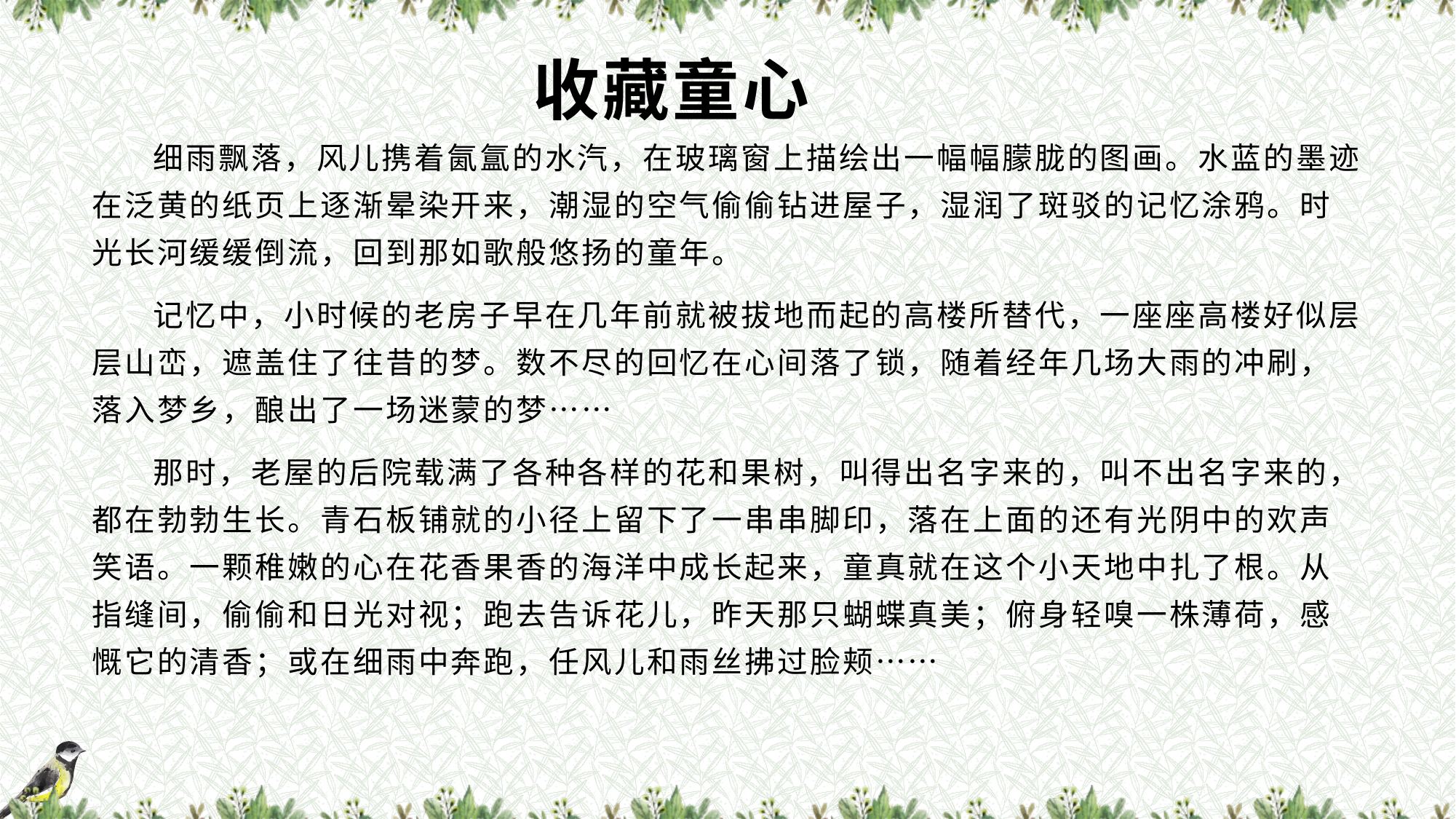

# 收藏童心
      细雨飘落，风儿携着氤氲的水汽，在玻璃窗上描绘出一幅幅朦胧的图画。水蓝的墨迹在泛黄的纸页上逐渐晕染开来，潮湿的空气偷偷钻进屋子，湿润了斑驳的记忆涂鸦。时光长河缓缓倒流，回到那如歌般悠扬的童年。
      记忆中，小时候的老房子早在几年前就被拔地而起的高楼所替代，一座座高楼好似层层山峦，遮盖住了往昔的梦。数不尽的回忆在心间落了锁，随着经年几场大雨的冲刷，落入梦乡，酿出了一场迷蒙的梦……
      那时，老屋的后院载满了各种各样的花和果树，叫得出名字来的，叫不出名字来的，都在勃勃生长。青石板铺就的小径上留下了一串串脚印，落在上面的还有光阴中的欢声笑语。一颗稚嫩的心在花香果香的海洋中成长起来，童真就在这个小天地中扎了根。从指缝间，偷偷和日光对视；跑去告诉花儿，昨天那只蝴蝶真美；俯身轻嗅一株薄荷，感慨它的清香；或在细雨中奔跑，任风儿和雨丝拂过脸颊……